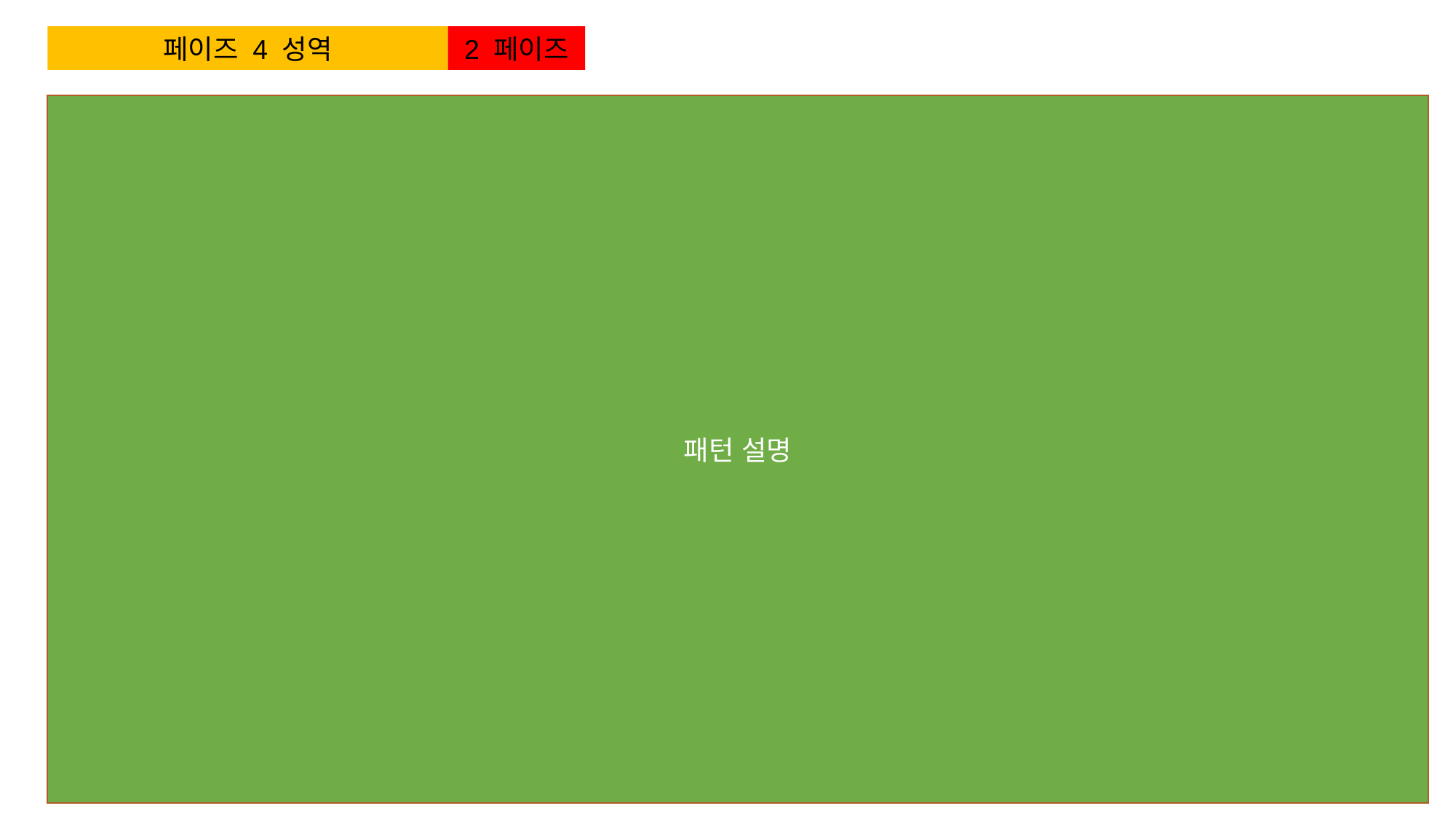

페이즈 4 성역
2 페이즈
패턴 설명